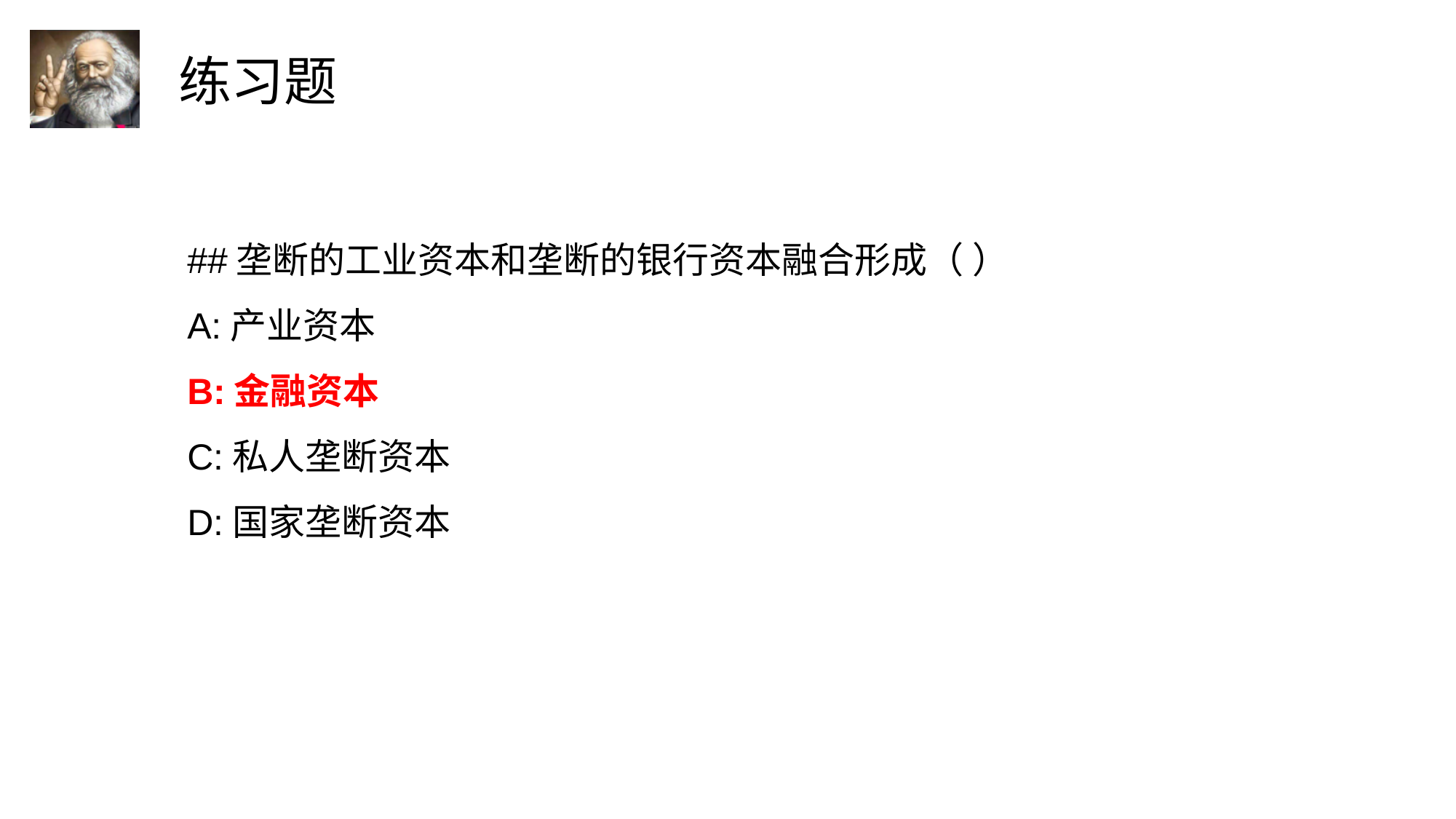

##垄断的工业资本和垄断的银行资本融合形成（ ）
A:产业资本
B:金融资本
C:私人垄断资本
D:国家垄断资本